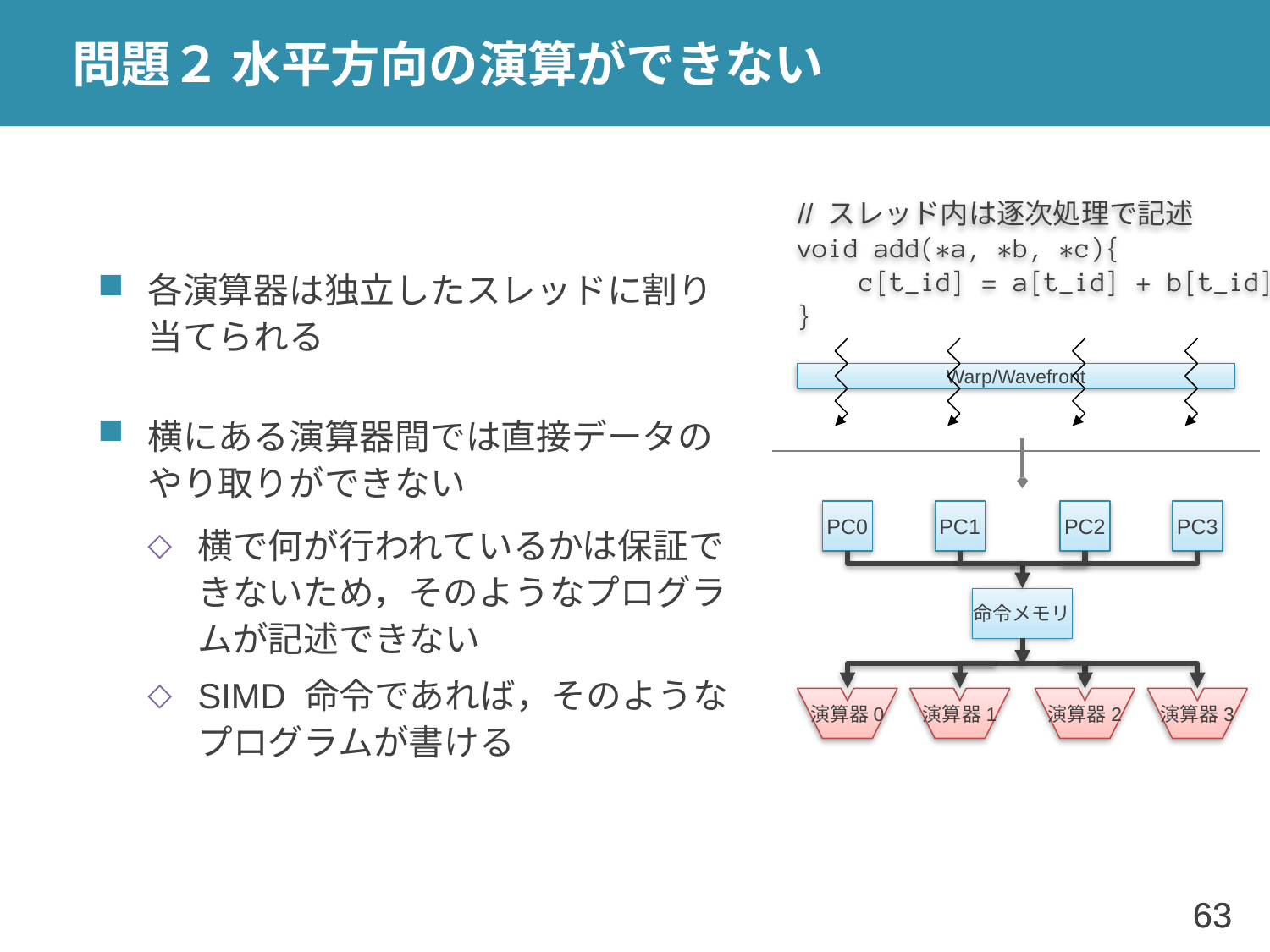

# 問題２ 水平方向の演算ができない
各演算器は独立したスレッドに割り当てられる
横にある演算器間では直接データのやり取りができない
横で何が行われているかは保証できないため，そのようなプログラムが記述できない
SIMD 命令であれば，そのようなプログラムが書ける
// スレッド内は逐次処理で記述
void add(*a, *b, *c){
    c[t_id] = a[t_id] + b[t_id];
}
Warp/Wavefront
PC0
PC1
PC2
PC3

命令メモリ

演算器0
演算器1
演算器2
演算器3